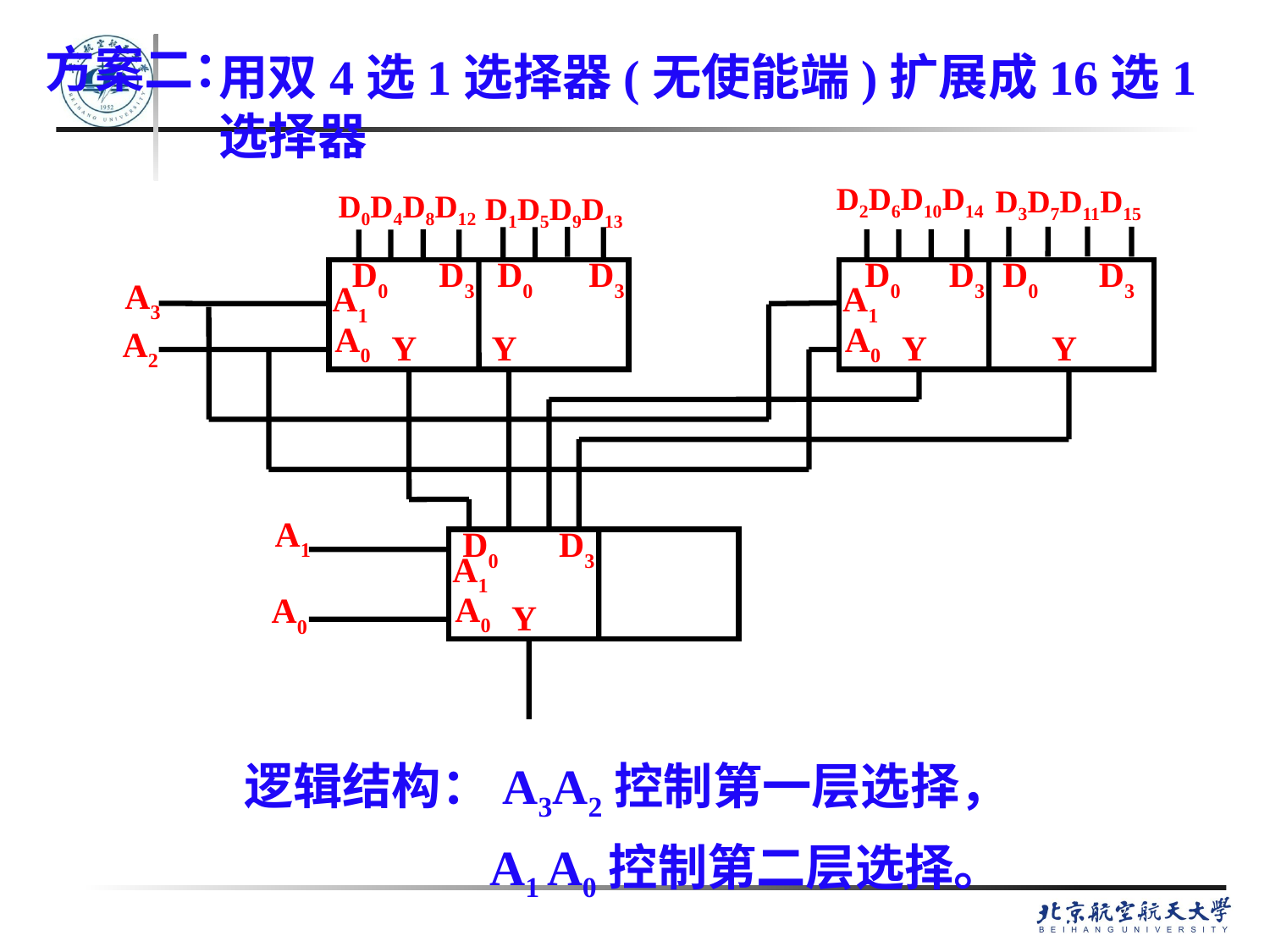

# 方案二：
用双4选1选择器(无使能端)扩展成16选1选择器
D2D6D10D14
D3D7D11D15
D0D4D8D12
D1D5D9D13

D0
D3
D0
D3
D0
D3
D0
D3

A3
A1
A1

A0
A0
A2
Y
Y
Y
Y

A1
D0
D3

A1

A0
A0
Y

逻辑结构：A3A2控制第一层选择，
                    A1 A0控制第二层选择。